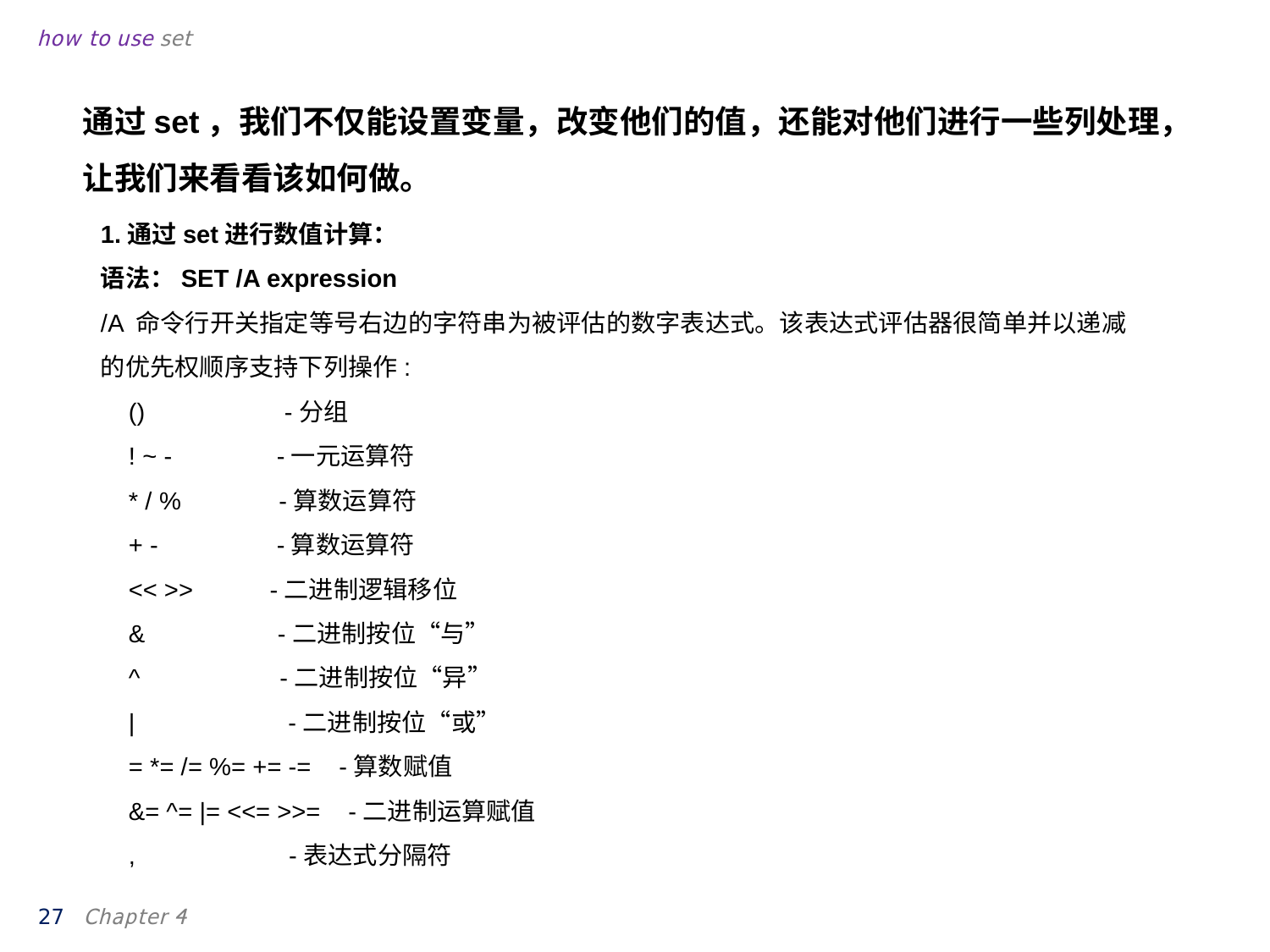

how to use set
通过set，我们不仅能设置变量，改变他们的值，还能对他们进行一些列处理，让我们来看看该如何做。
1.通过set进行数值计算：
语法：SET /A expression
/A 命令行开关指定等号右边的字符串为被评估的数字表达式。该表达式评估器很简单并以递减的优先权顺序支持下列操作:
    ()                    -分组
    ! ~ -               -一元运算符
    * / %              -算数运算符
    + -                 -算数运算符
    << >>           -二进制逻辑移位
    &                   -二进制按位“与”
    ^                    -二进制按位“异”
    |                      -二进制按位“或”
    = *= /= %= += -=    -算数赋值
    &= ^= |= <<= >>=    -二进制运算赋值
    ,                      -表达式分隔符
27   Chapter 4